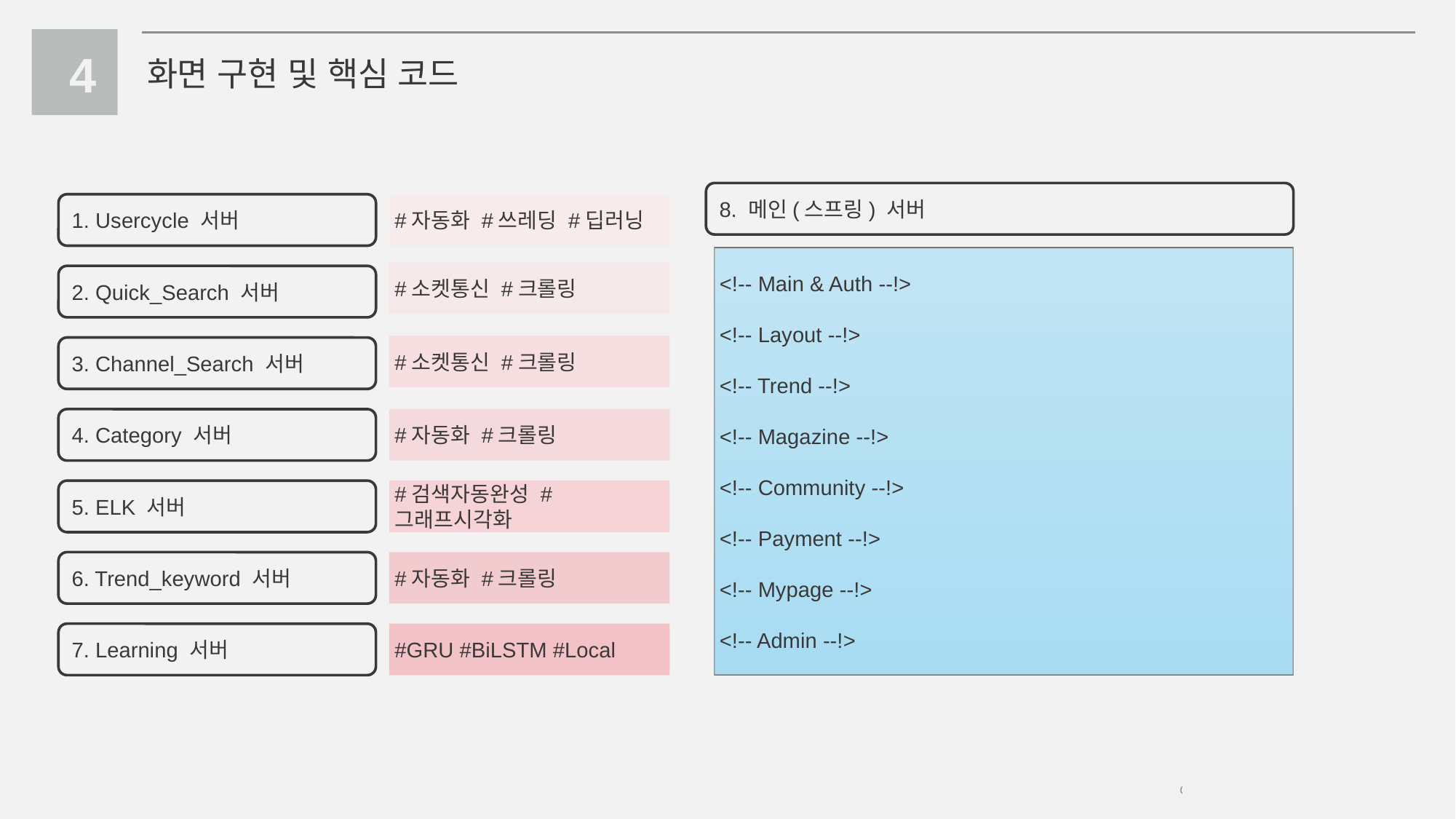

4
화면 구현 및 핵심 코드
8. 메인(스프링) 서버
1. Usercycle 서버
#자동화 #쓰레딩 #딥러닝
<!-- Main & Auth --!>

<!-- Layout --!>

<!-- Trend --!>

<!-- Magazine --!>

<!-- Community --!>

<!-- Payment --!>

<!-- Mypage --!>

<!-- Admin --!>
#소켓통신 #크롤링
2. Quick_Search 서버
#소켓통신 #크롤링
3. Channel_Search 서버
4. Category 서버
#자동화 #크롤링
5. ELK 서버
#검색자동완성 #그래프시각화
6. Trend_keyword 서버
#자동화 #크롤링
7. Learning 서버
#GRU #BiLSTM #Local